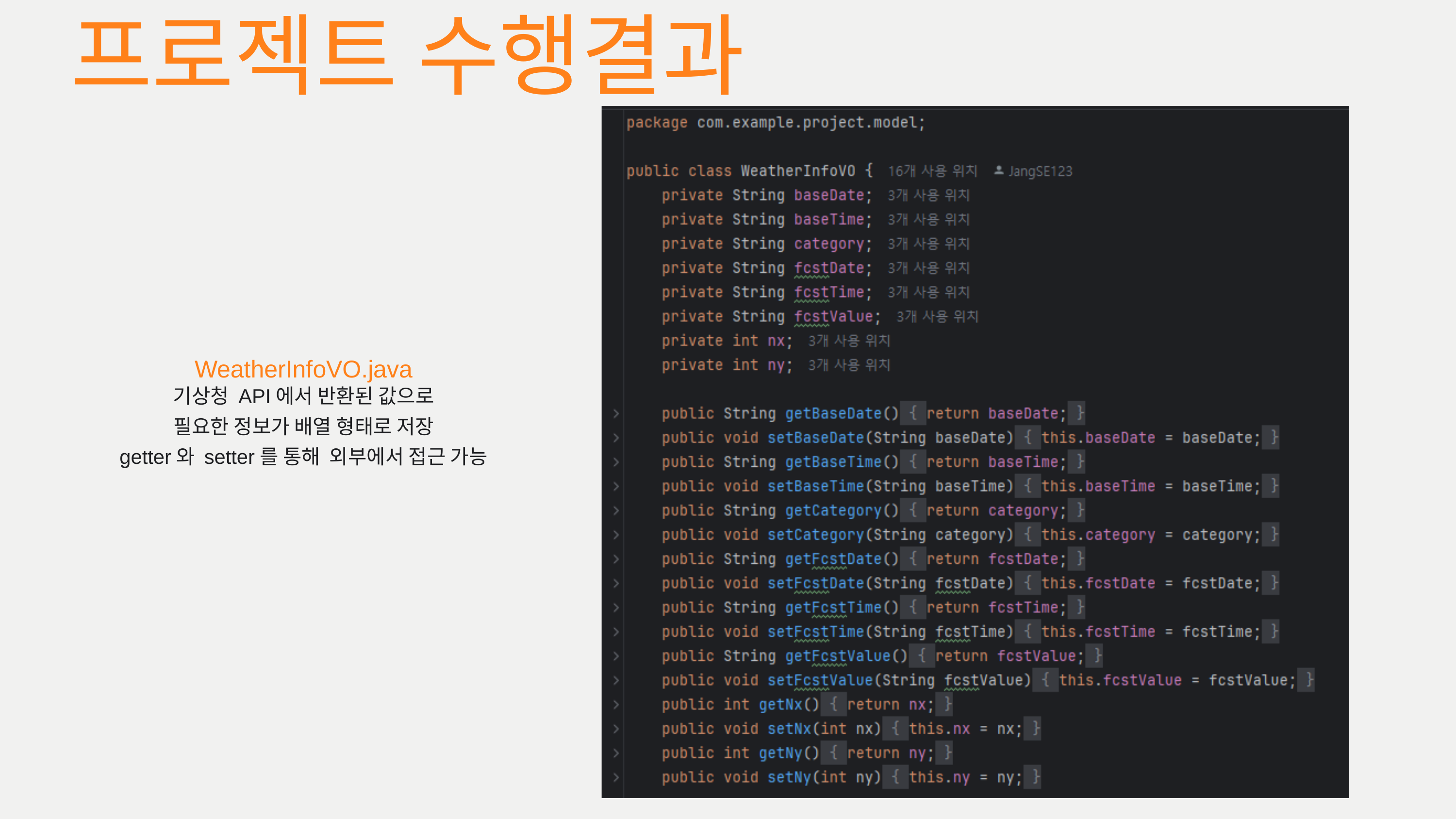

프로젝트 수행결과

WeatherInfoVO.java
기상청 API에서 반환된 값으로
필요한 정보가 배열 형태로 저장
getter와 setter를 통해  외부에서 접근 가능